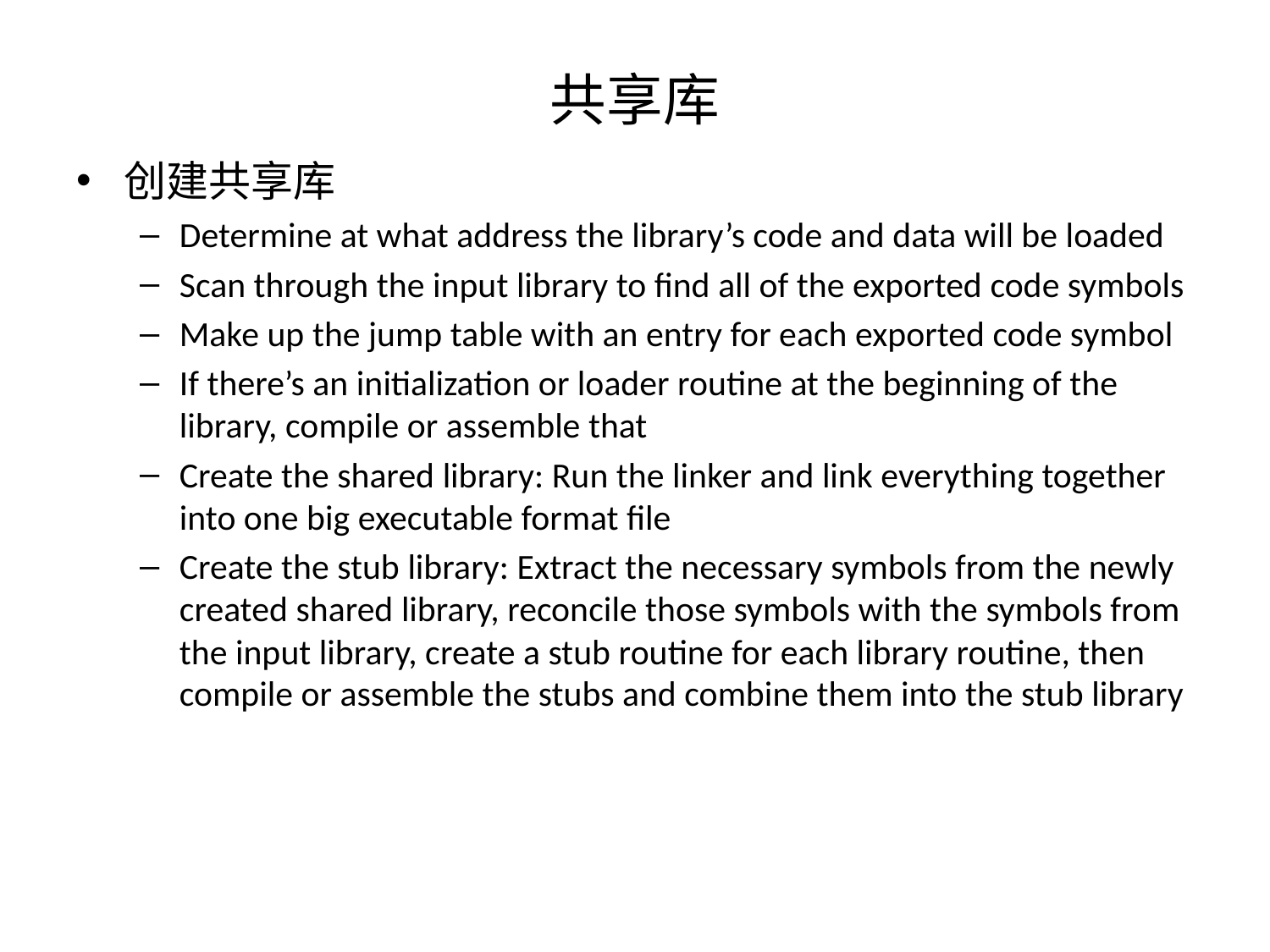

# 共享库
创建共享库
Determine at what address the library’s code and data will be loaded
Scan through the input library to find all of the exported code symbols
Make up the jump table with an entry for each exported code symbol
If there’s an initialization or loader routine at the beginning of the library, compile or assemble that
Create the shared library: Run the linker and link everything together into one big executable format file
Create the stub library: Extract the necessary symbols from the newly created shared library, reconcile those symbols with the symbols from the input library, create a stub routine for each library routine, then compile or assemble the stubs and combine them into the stub library